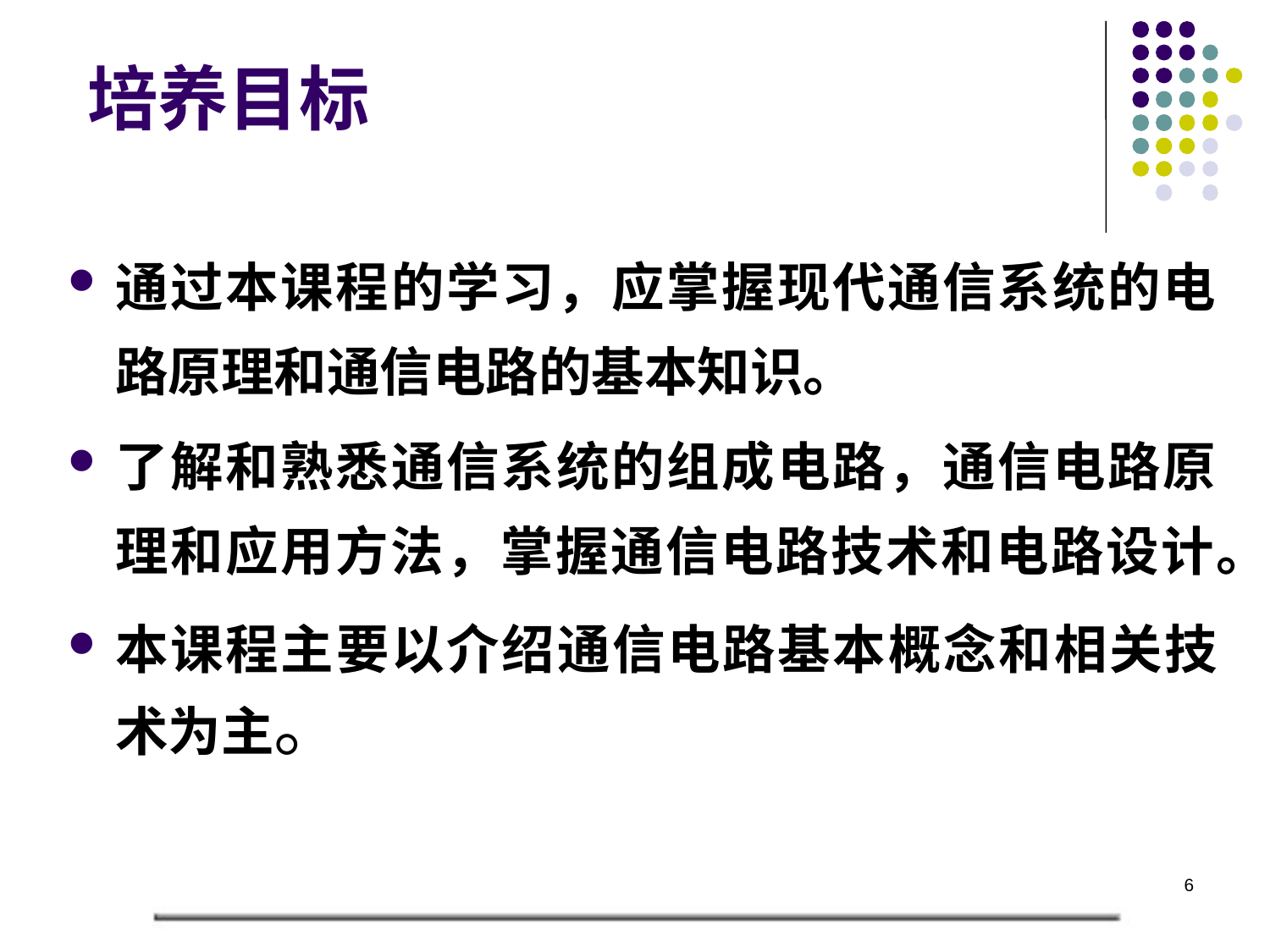

# 培养目标
通过本课程的学习，应掌握现代通信系统的电路原理和通信电路的基本知识。
了解和熟悉通信系统的组成电路，通信电路原理和应用方法，掌握通信电路技术和电路设计。
本课程主要以介绍通信电路基本概念和相关技术为主。
6